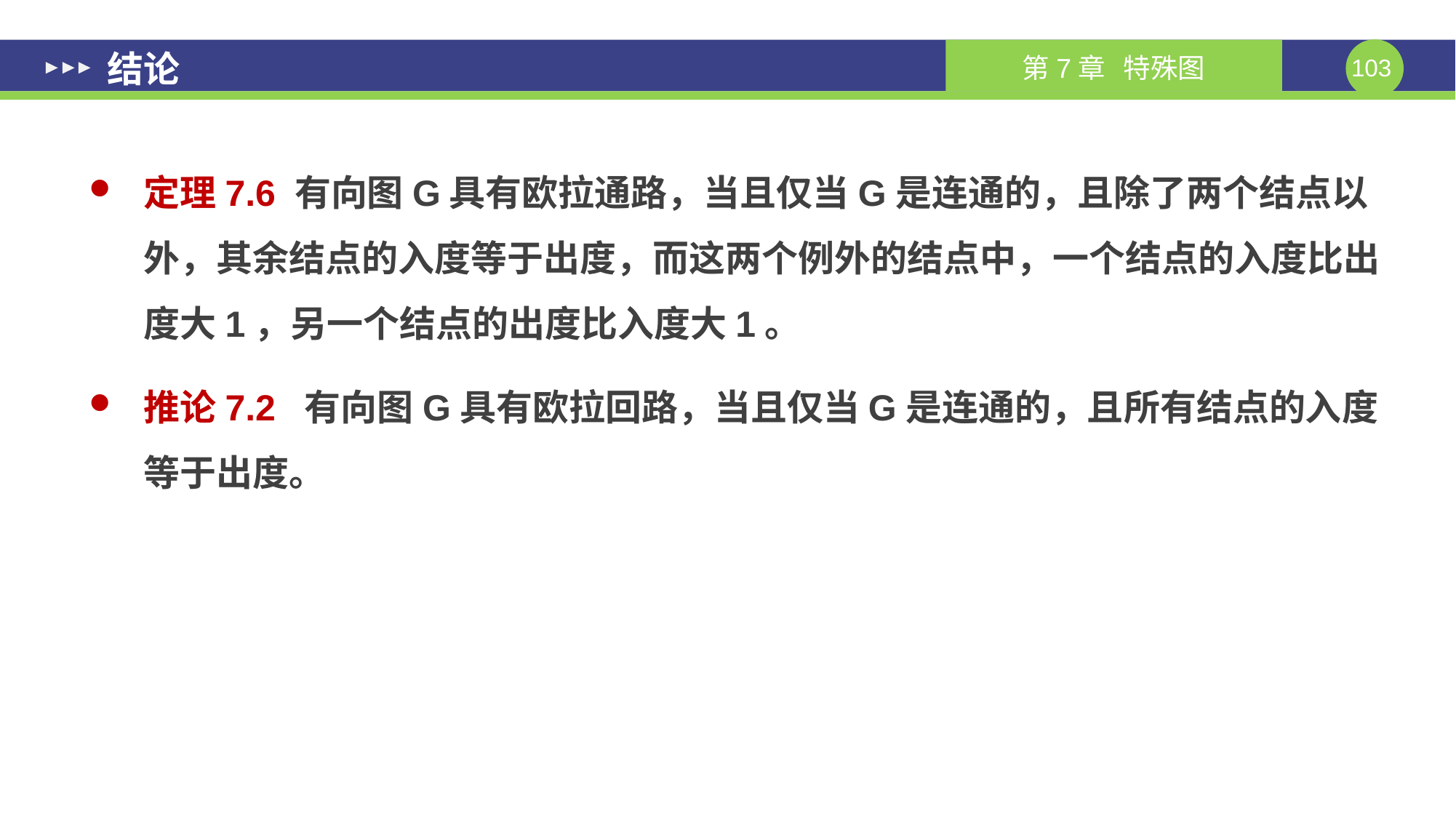

# 结论
定理7.6 有向图G具有欧拉通路，当且仅当G是连通的，且除了两个结点以外，其余结点的入度等于出度，而这两个例外的结点中，一个结点的入度比出度大1，另一个结点的出度比入度大1。
推论7.2  有向图G具有欧拉回路，当且仅当G是连通的，且所有结点的入度等于出度。